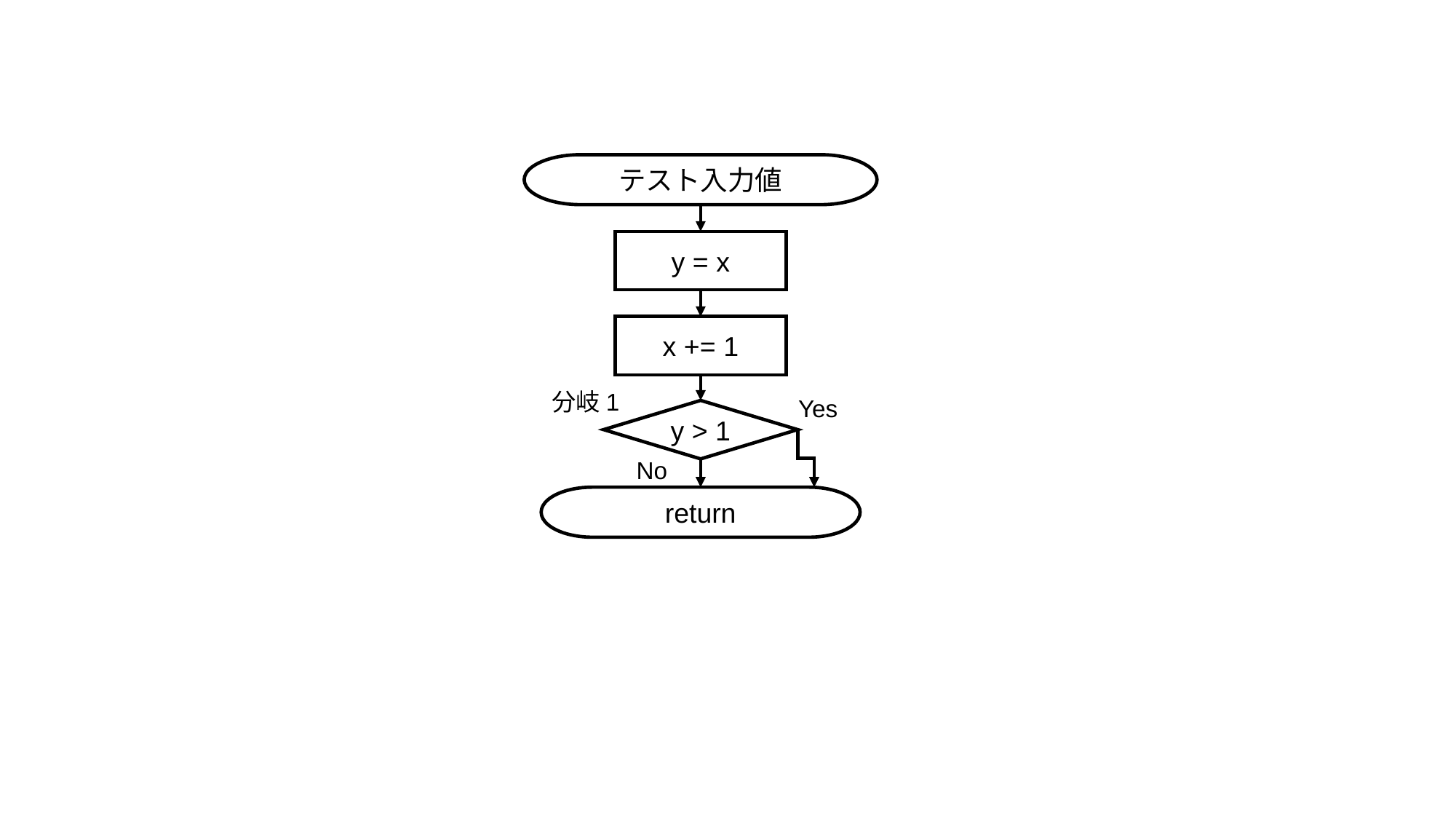

テスト入力値
y = x
x += 1
分岐1
Yes
y > 1
No
return